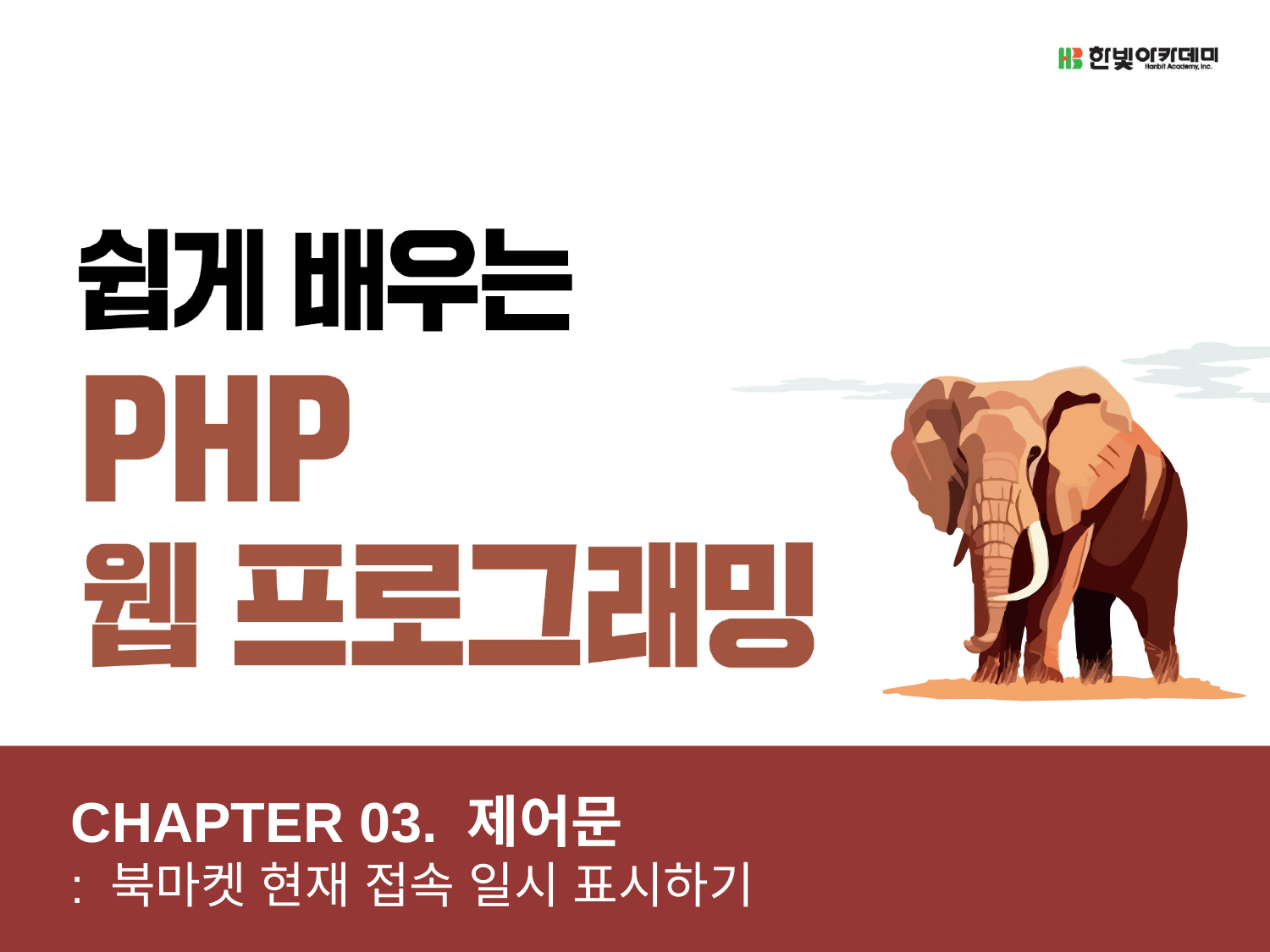

CHAPTER 03. 제어문
: 북마켓 현재 접속 일시 표시하기